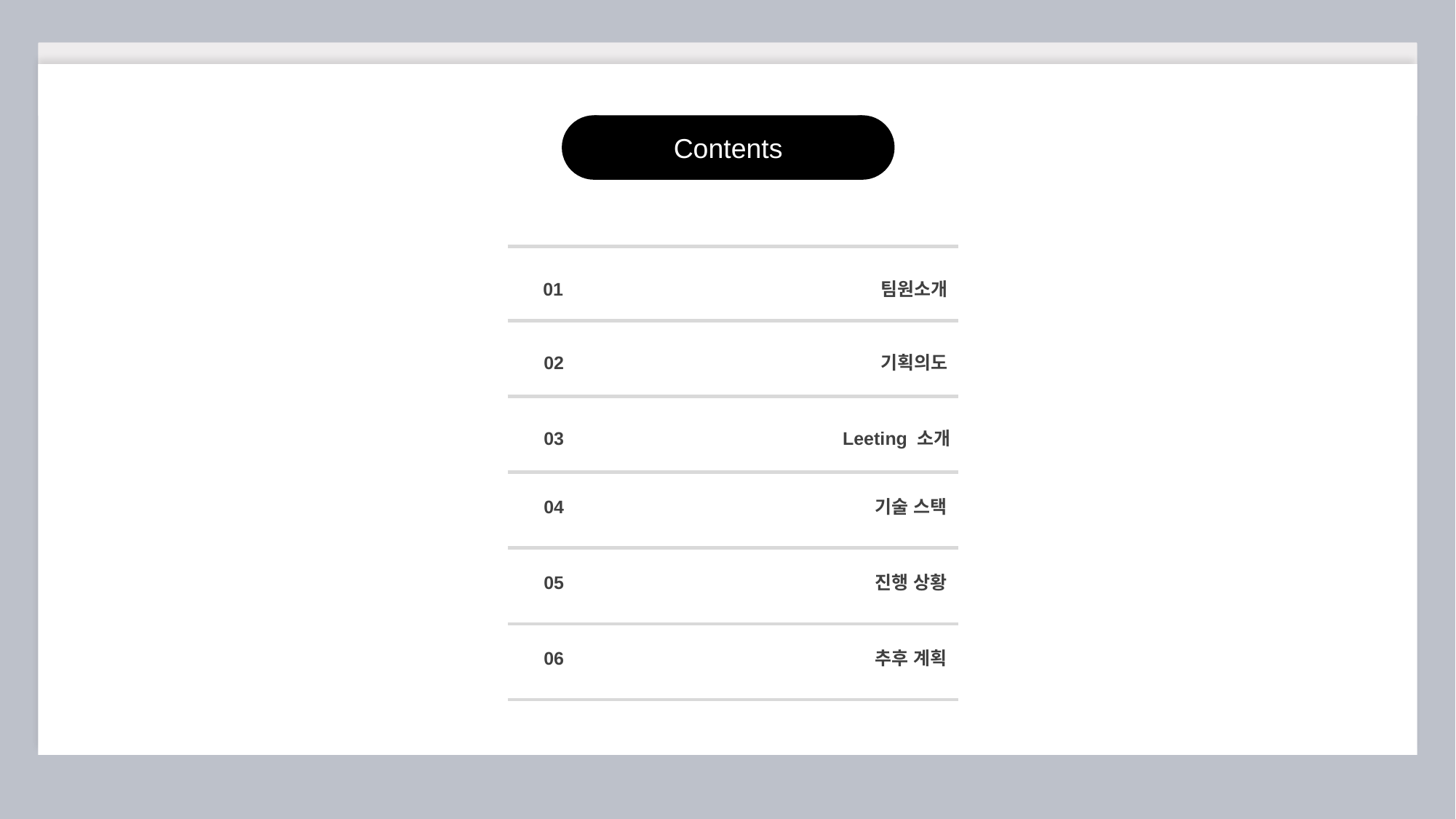

Contents

01
02
03
04
05
06
팀원소개
기획의도
Leeting 소개
기술 스택
진행 상황
추후 계획